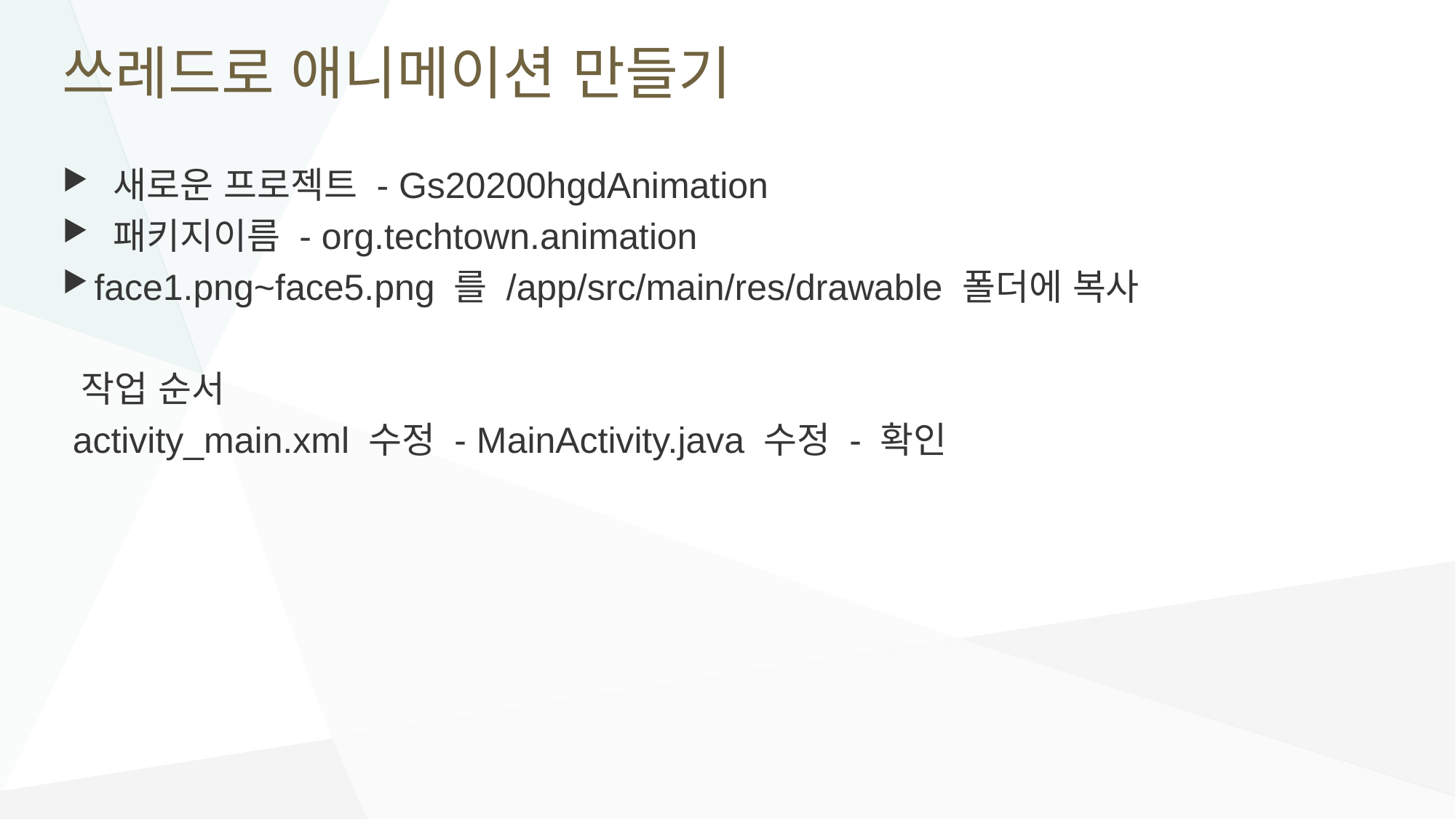

# 쓰레드로 애니메이션 만들기
 새로운 프로젝트 - Gs20200hgdAnimation
 패키지이름 - org.techtown.animation
face1.png~face5.png 를 /app/src/main/res/drawable 폴더에 복사

 작업 순서
 activity_main.xml 수정 - MainActivity.java 수정 - 확인